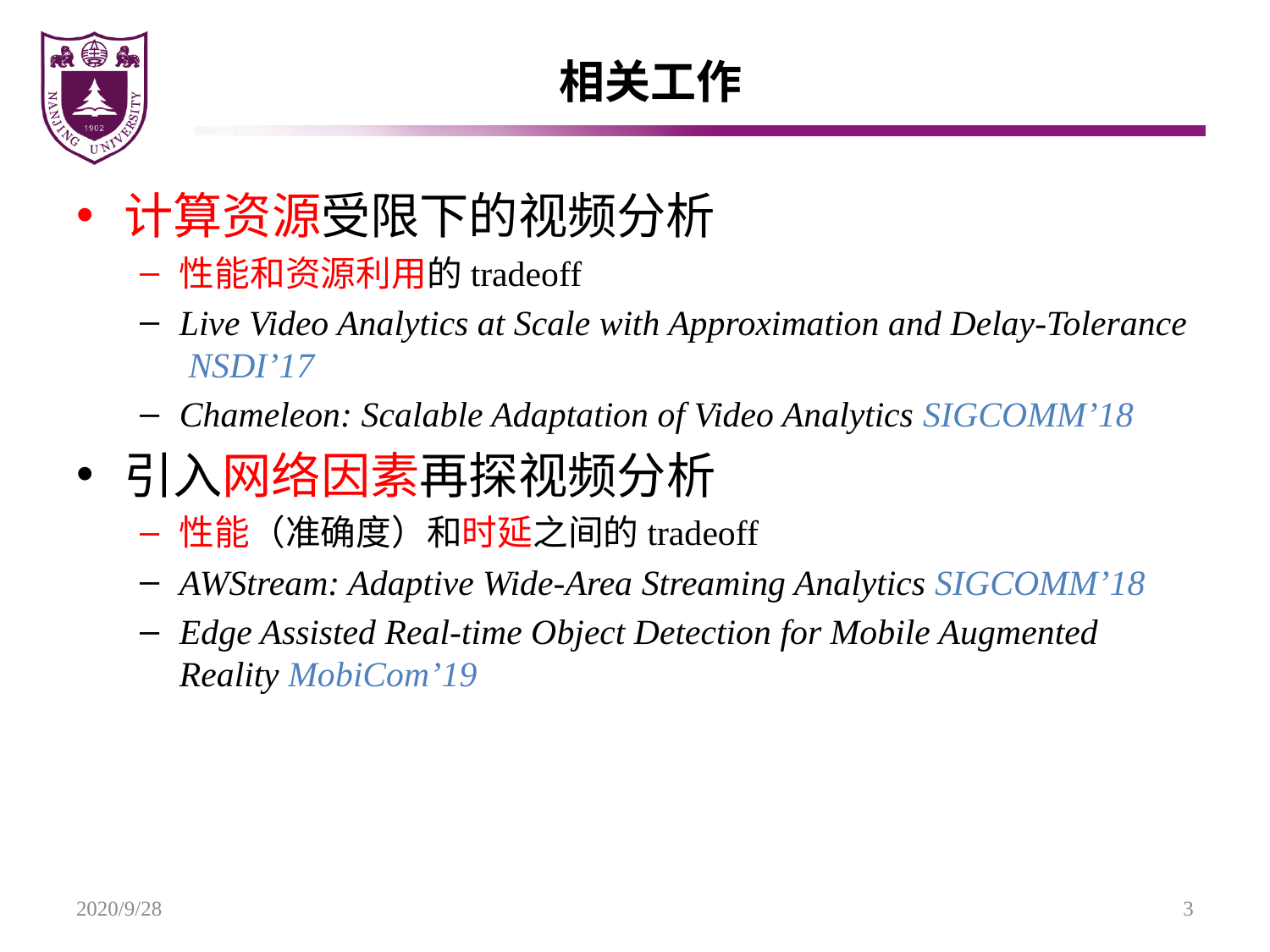

# 相关工作
计算资源受限下的视频分析
性能和资源利用的tradeoff
Live Video Analytics at Scale with Approximation and Delay-Tolerance  NSDI’17
Chameleon: Scalable Adaptation of Video Analytics SIGCOMM’18
引入网络因素再探视频分析
性能（准确度）和时延之间的tradeoff
AWStream: Adaptive Wide-Area Streaming Analytics SIGCOMM’18
Edge Assisted Real-time Object Detection for Mobile Augmented Reality MobiCom’19
2020/9/28
3